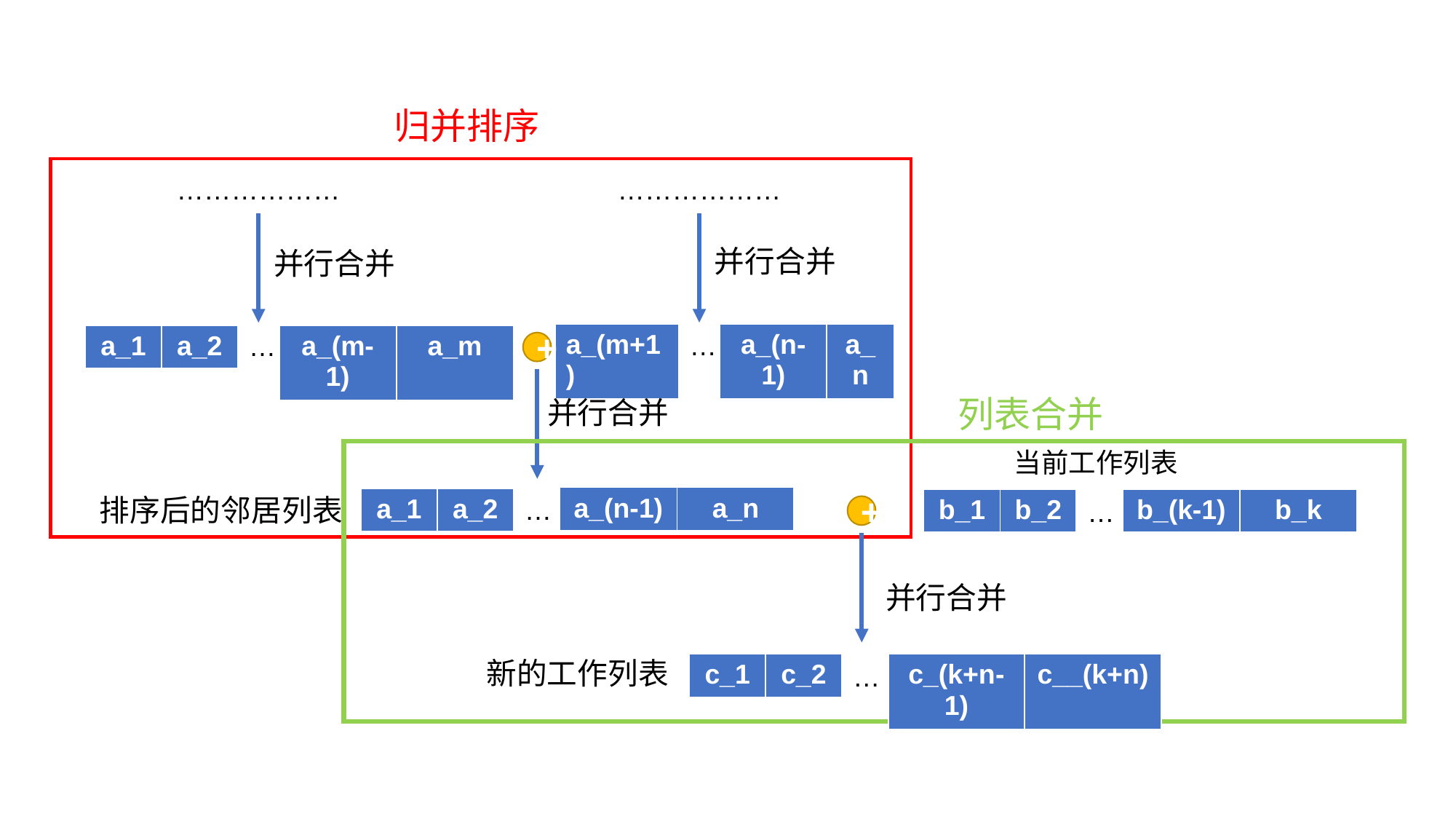

归并排序

………………
………………
并行合并
并行合并
…
…
| a\_(m+1) |
| --- |
| a\_(n-1) | a\_n |
| --- | --- |
| a\_1 | a\_2 |
| --- | --- |
| a\_(m-1) | a\_m |
| --- | --- |
+
列表合并
并行合并
当前工作列表

排序后的邻居列表
| a\_(n-1) | a\_n |
| --- | --- |
…
| a\_1 | a\_2 |
| --- | --- |
| b\_(k-1) | b\_k |
| --- | --- |
| b\_1 | b\_2 |
| --- | --- |
…
+
并行合并
新的工作列表
| c\_(k+n-1) | c\_\_(k+n) |
| --- | --- |
| c\_1 | c\_2 |
| --- | --- |
…